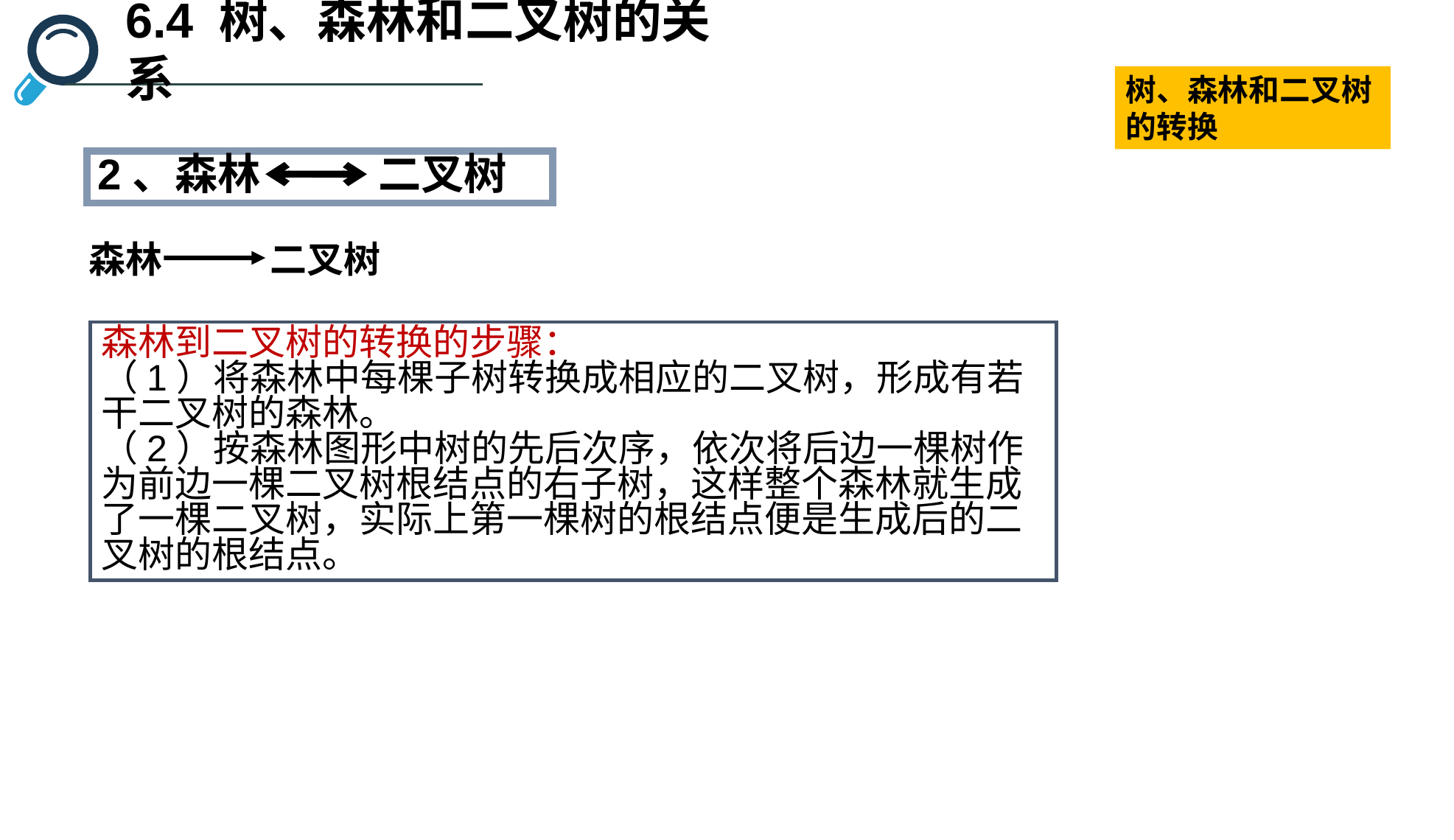

6.4 树、森林和二叉树的关系
树、森林和二叉树的转换
2、森林            二叉树

森林             二叉树

森林到二叉树的转换的步骤：
（1）将森林中每棵子树转换成相应的二叉树，形成有若干二叉树的森林。
（2）按森林图形中树的先后次序，依次将后边一棵树作为前边一棵二叉树根结点的右子树，这样整个森林就生成了一棵二叉树，实际上第一棵树的根结点便是生成后的二叉树的根结点。